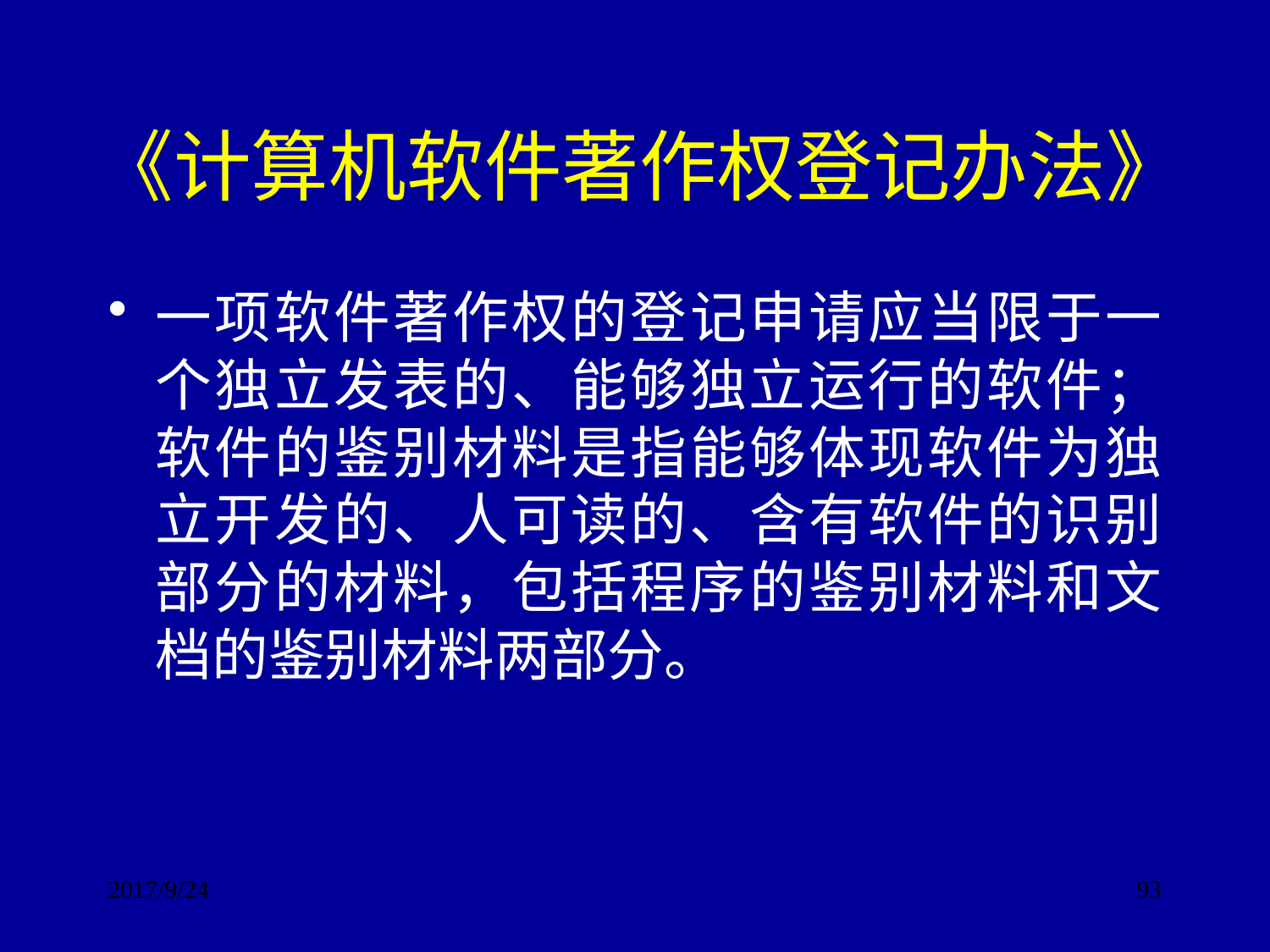

# 《计算机软件著作权登记办法》
一项软件著作权的登记申请应当限于一个独立发表的、能够独立运行的软件；软件的鉴别材料是指能够体现软件为独立开发的、人可读的、含有软件的识别部分的材料，包括程序的鉴别材料和文档的鉴别材料两部分。
2017/9/24
93